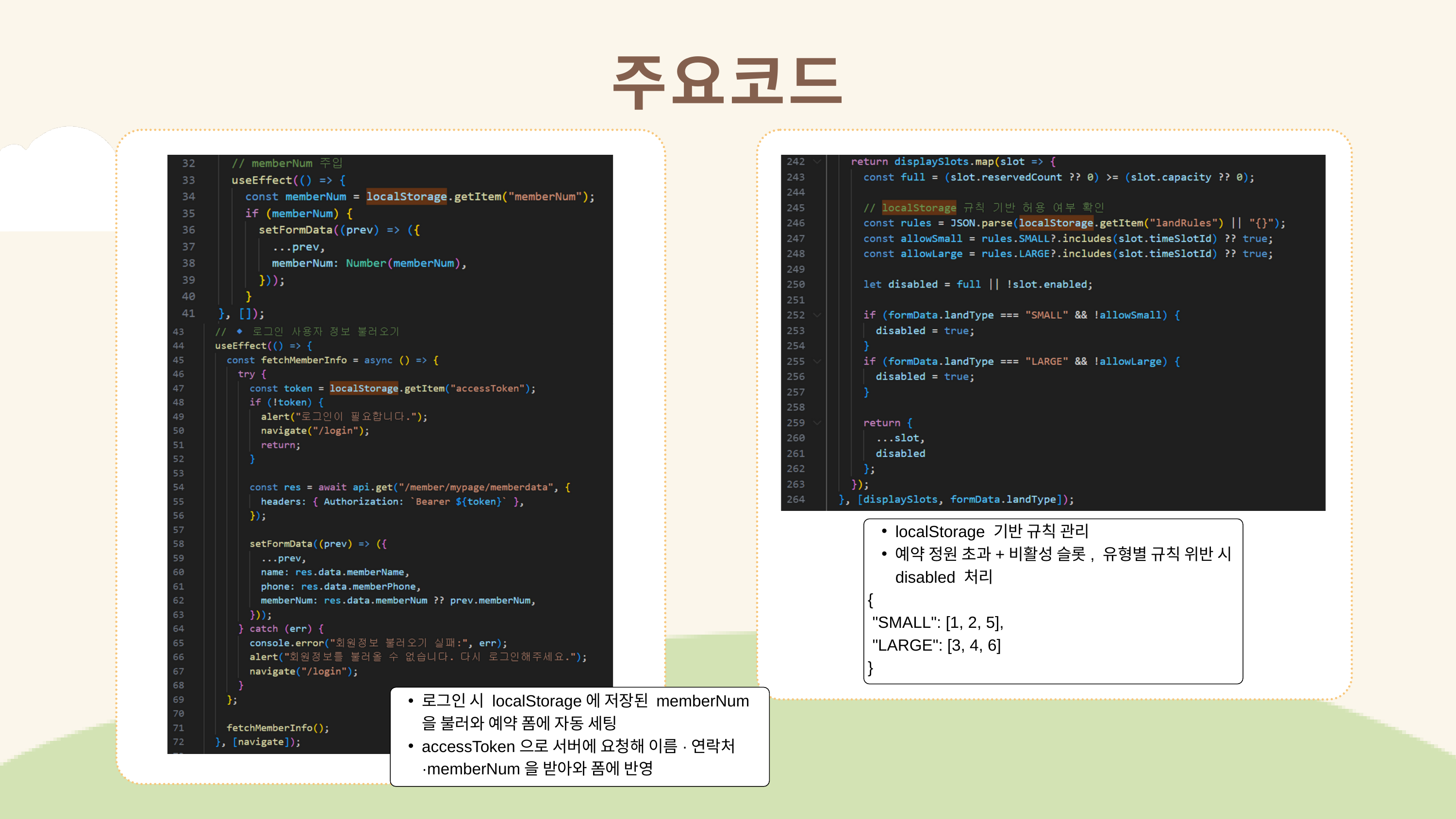

주요코드

localStorage 기반 규칙 관리
예약 정원 초과+비활성 슬롯, 유형별 규칙 위반 시 disabled 처리
{
 "SMALL": [1, 2, 5],
 "LARGE": [3, 4, 6]
}

로그인 시 localStorage에 저장된 memberNum을 불러와 예약 폼에 자동 세팅
accessToken으로 서버에 요청해 이름·연락처·memberNum을 받아와 폼에 반영